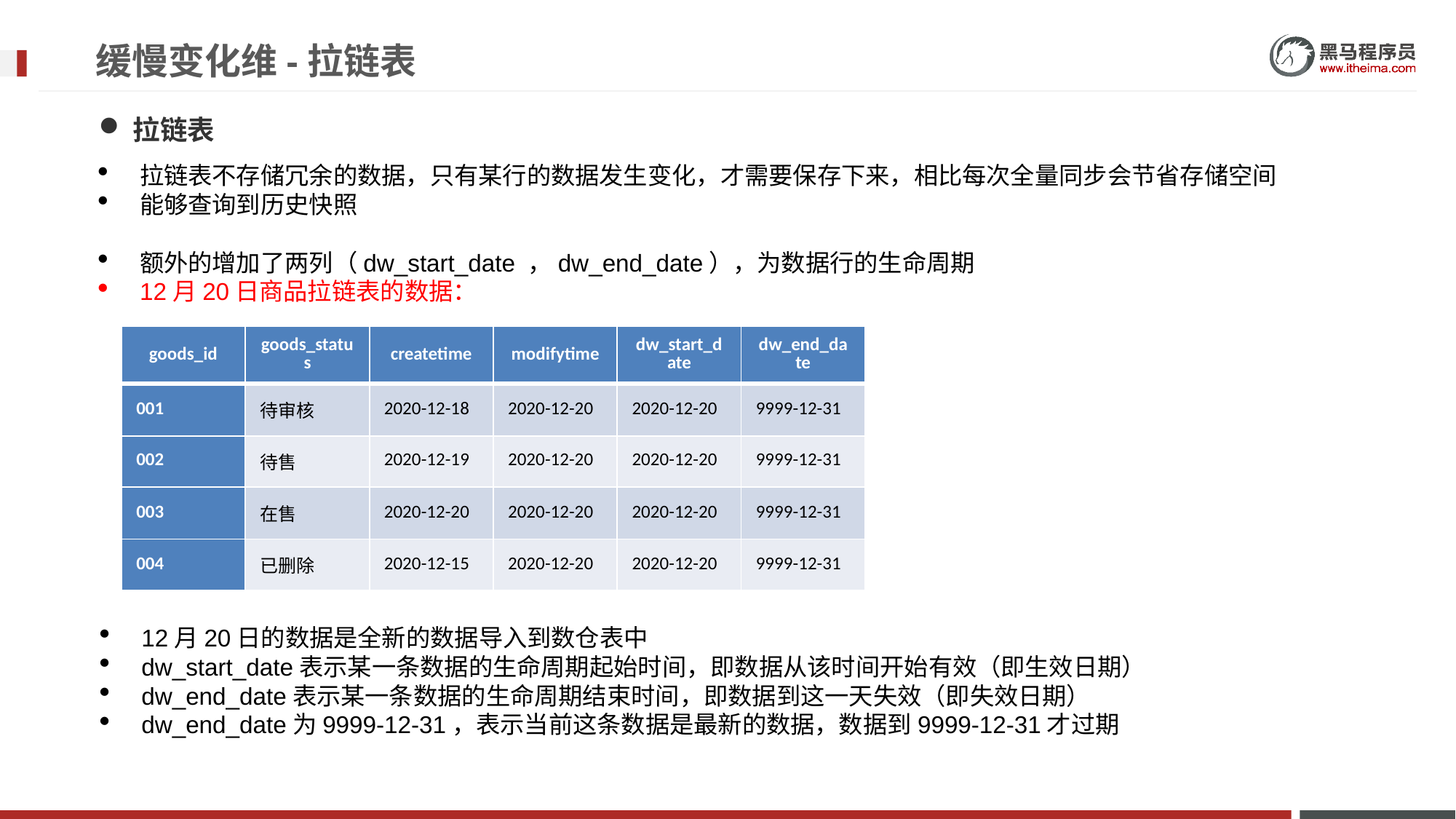

# 缓慢变化维-拉链表
拉链表
拉链表不存储冗余的数据，只有某行的数据发生变化，才需要保存下来，相比每次全量同步会节省存储空间
能够查询到历史快照

额外的增加了两列（dw_start_date ，dw_end_date），为数据行的生命周期
12月20日商品拉链表的数据：
| goods\_id | goods\_status | createtime | modifytime | dw\_start\_date | dw\_end\_date |
| --- | --- | --- | --- | --- | --- |
| 001 | 待审核 | 2020-12-18 | 2020-12-20 | 2020-12-20 | 9999-12-31 |
| 002 | 待售 | 2020-12-19 | 2020-12-20 | 2020-12-20 | 9999-12-31 |
| 003 | 在售 | 2020-12-20 | 2020-12-20 | 2020-12-20 | 9999-12-31 |
| 004 | 已删除 | 2020-12-15 | 2020-12-20 | 2020-12-20 | 9999-12-31 |
12月20日的数据是全新的数据导入到数仓表中
dw_start_date表示某一条数据的生命周期起始时间，即数据从该时间开始有效（即生效日期）
dw_end_date表示某一条数据的生命周期结束时间，即数据到这一天失效（即失效日期）
dw_end_date为9999-12-31，表示当前这条数据是最新的数据，数据到9999-12-31才过期